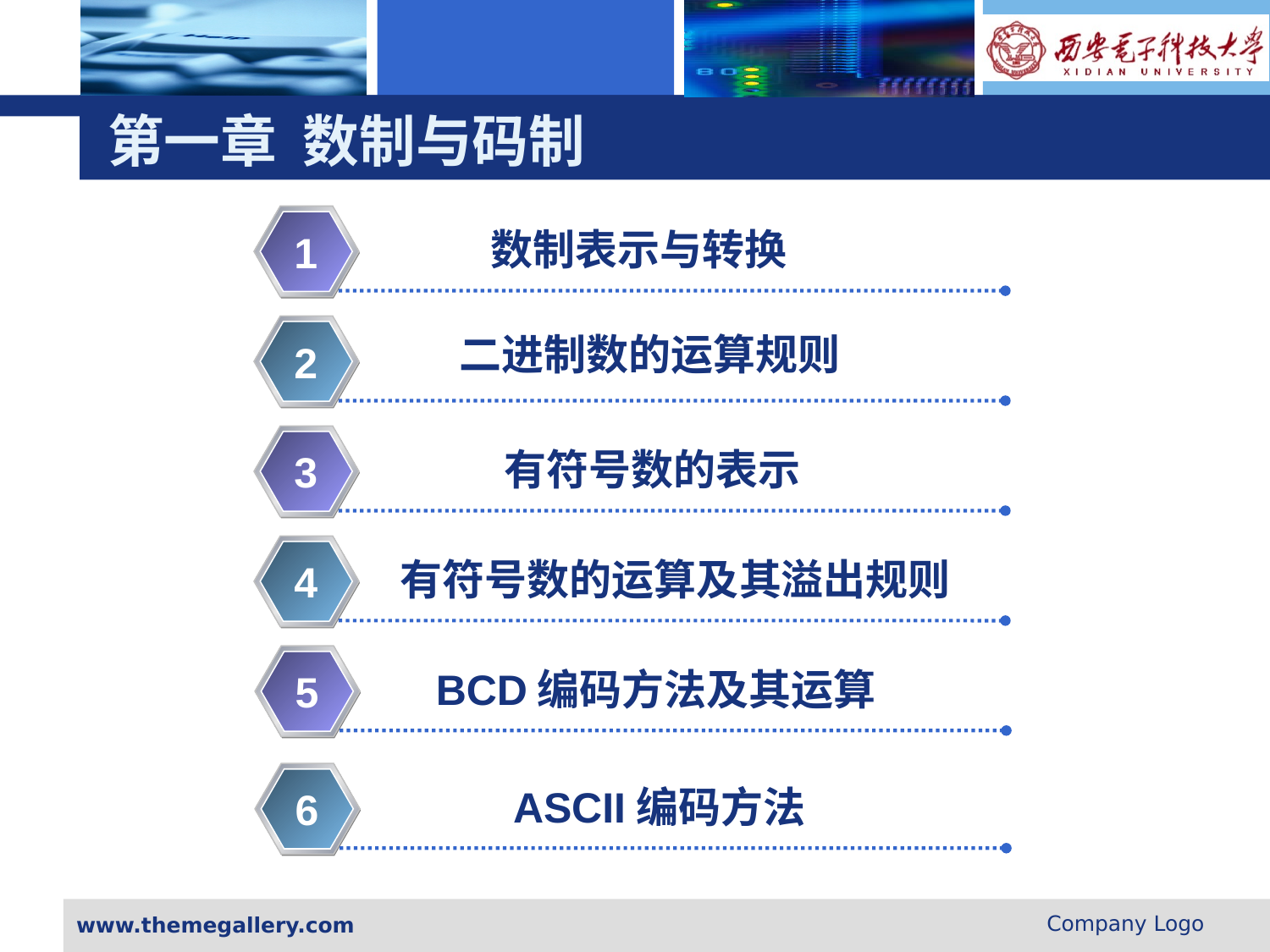

# 第一章  数制与码制

数制表示与转换
1

二进制数的运算规则
2

有符号数的表示
3

有符号数的运算及其溢出规则
4

BCD编码方法及其运算
5

ASCII编码方法
6

Company Logo
www.themegallery.com